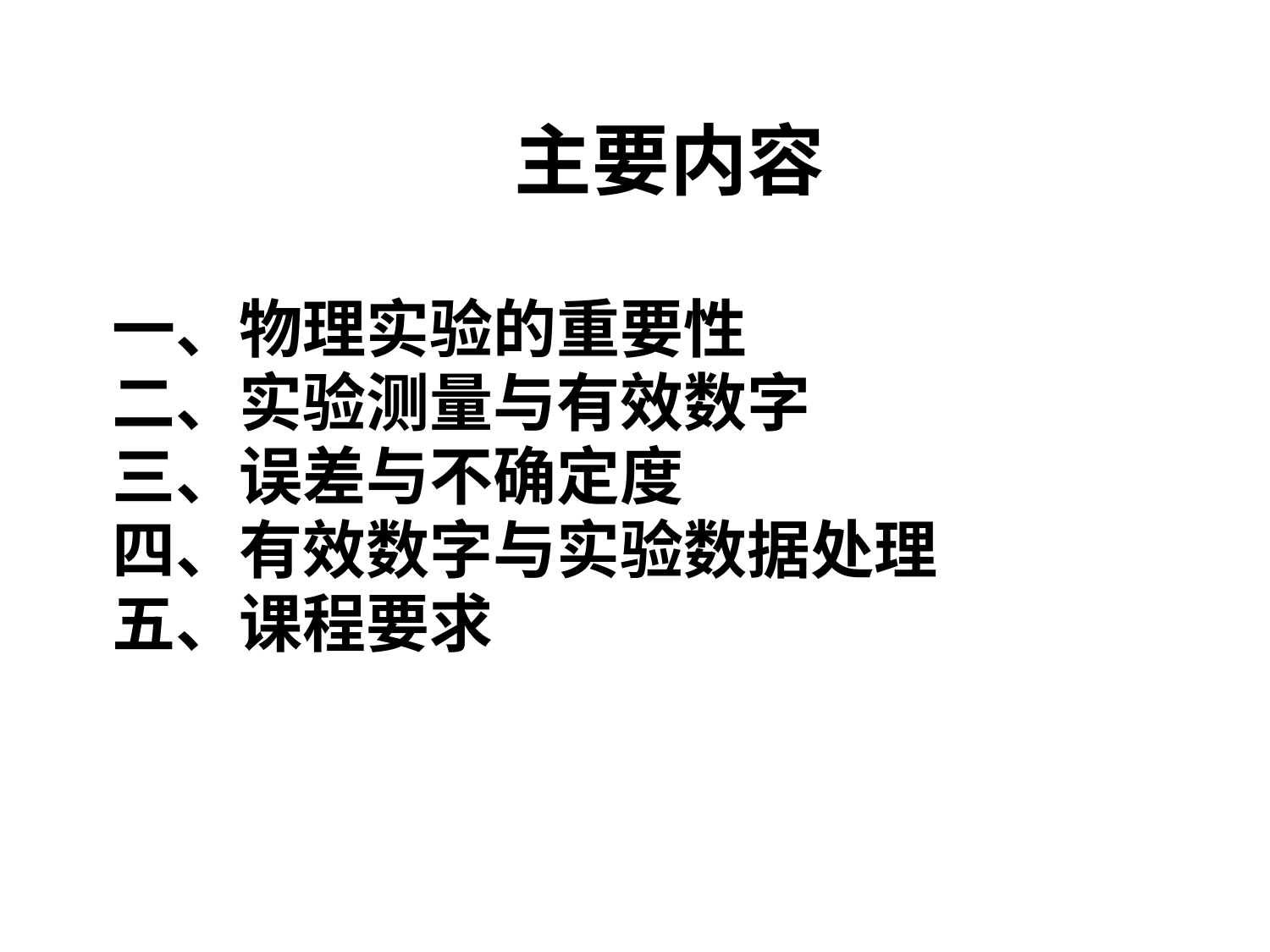

# 主要内容
一、物理实验的重要性
二、实验测量与有效数字
三、误差与不确定度
四、有效数字与实验数据处理
五、课程要求